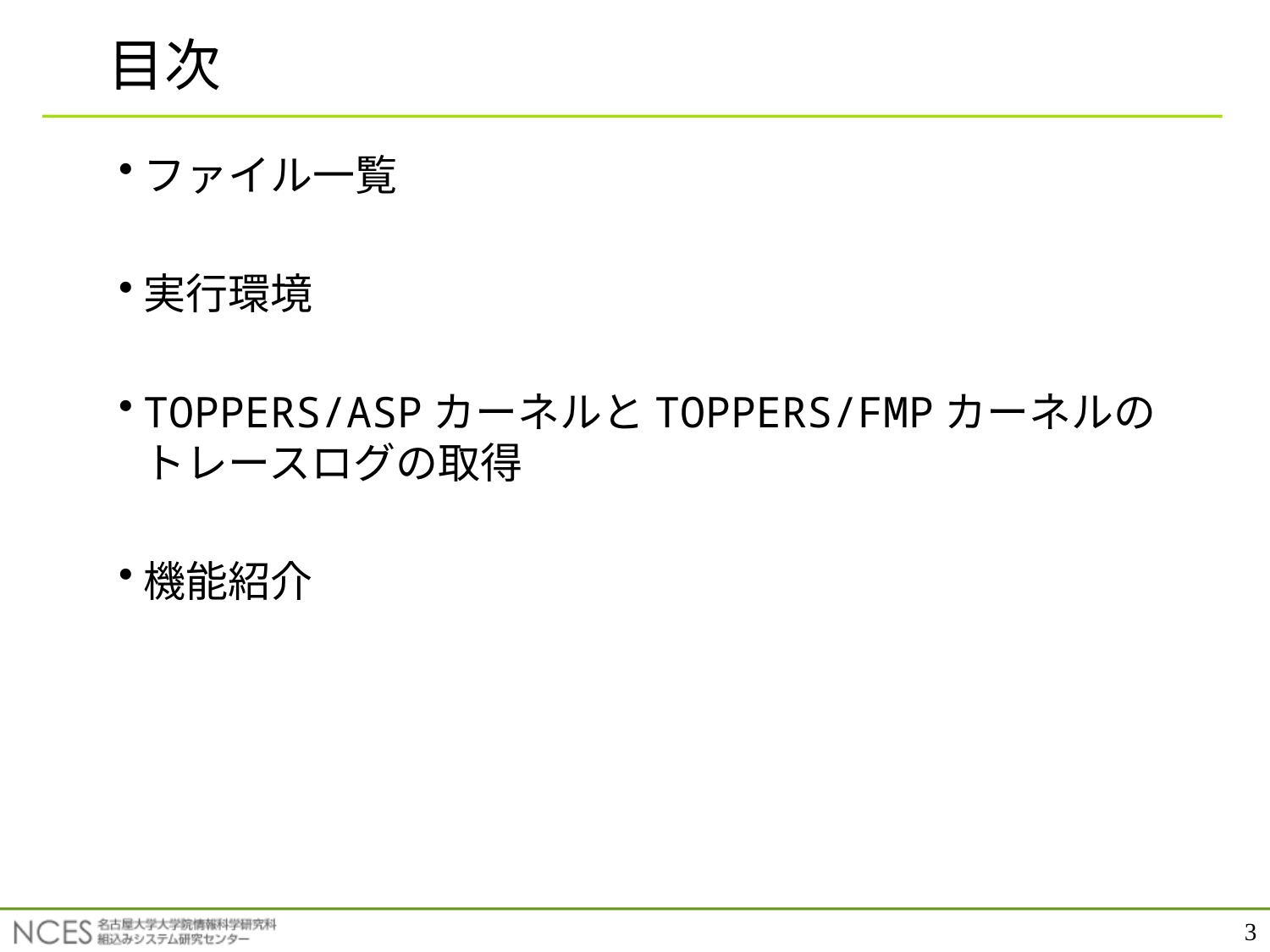

# 目次
ファイル一覧

実行環境

TOPPERS/ASPカーネルとTOPPERS/FMPカーネルのトレースログの取得

機能紹介

3